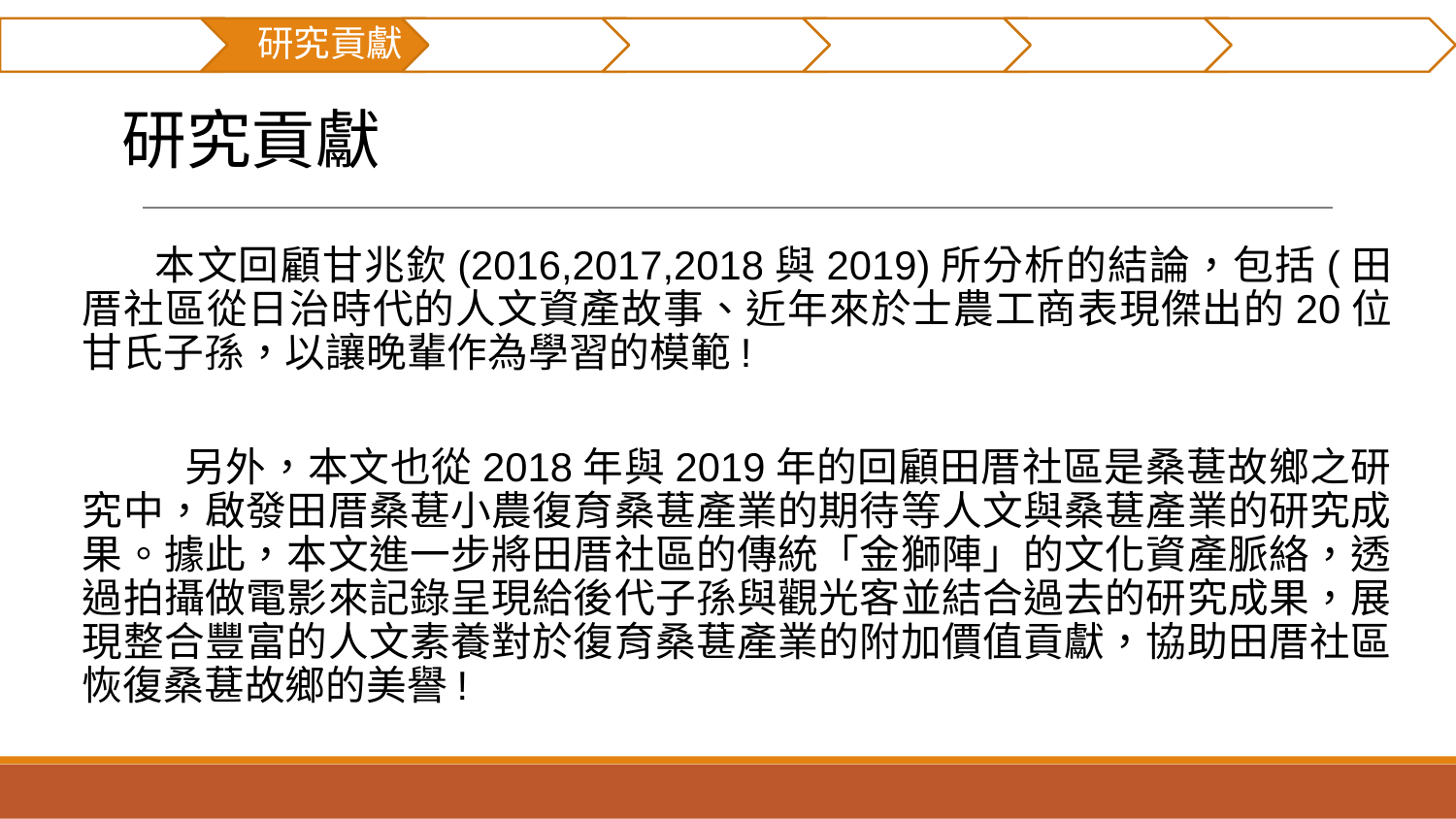

摘要

研究貢獻

前言

文獻回顧

研究方法

實例分析

結論與建議
# 研究貢獻
本文回顧甘兆欽(2016,2017,2018與2019)所分析的結論，包括(田厝社區從日治時代的人文資產故事、近年來於士農工商表現傑出的20位甘氏子孫，以讓晚輩作為學習的模範!

  另外，本文也從2018年與2019年的回顧田厝社區是桑葚故鄉之研究中，啟發田厝桑葚小農復育桑葚產業的期待等人文與桑葚產業的研究成果。據此，本文進一步將田厝社區的傳統「金獅陣」的文化資產脈絡，透過拍攝做電影來記錄呈現給後代子孫與觀光客並結合過去的研究成果，展現整合豐富的人文素養對於復育桑葚產業的附加價值貢獻，協助田厝社區恢復桑葚故鄉的美譽!